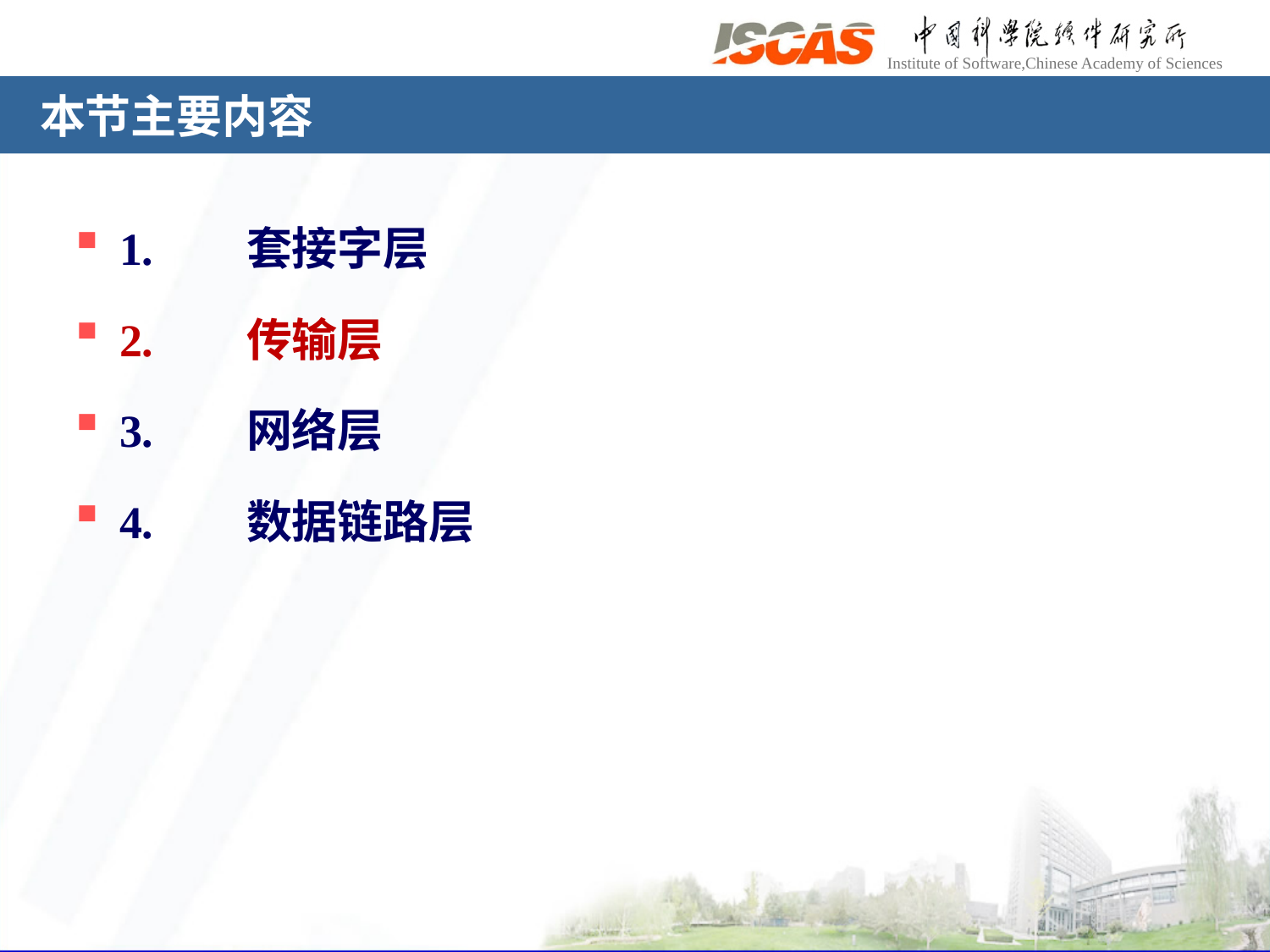

# 本节主要内容
1.	套接字层
2.	传输层
3.	网络层
4.	数据链路层